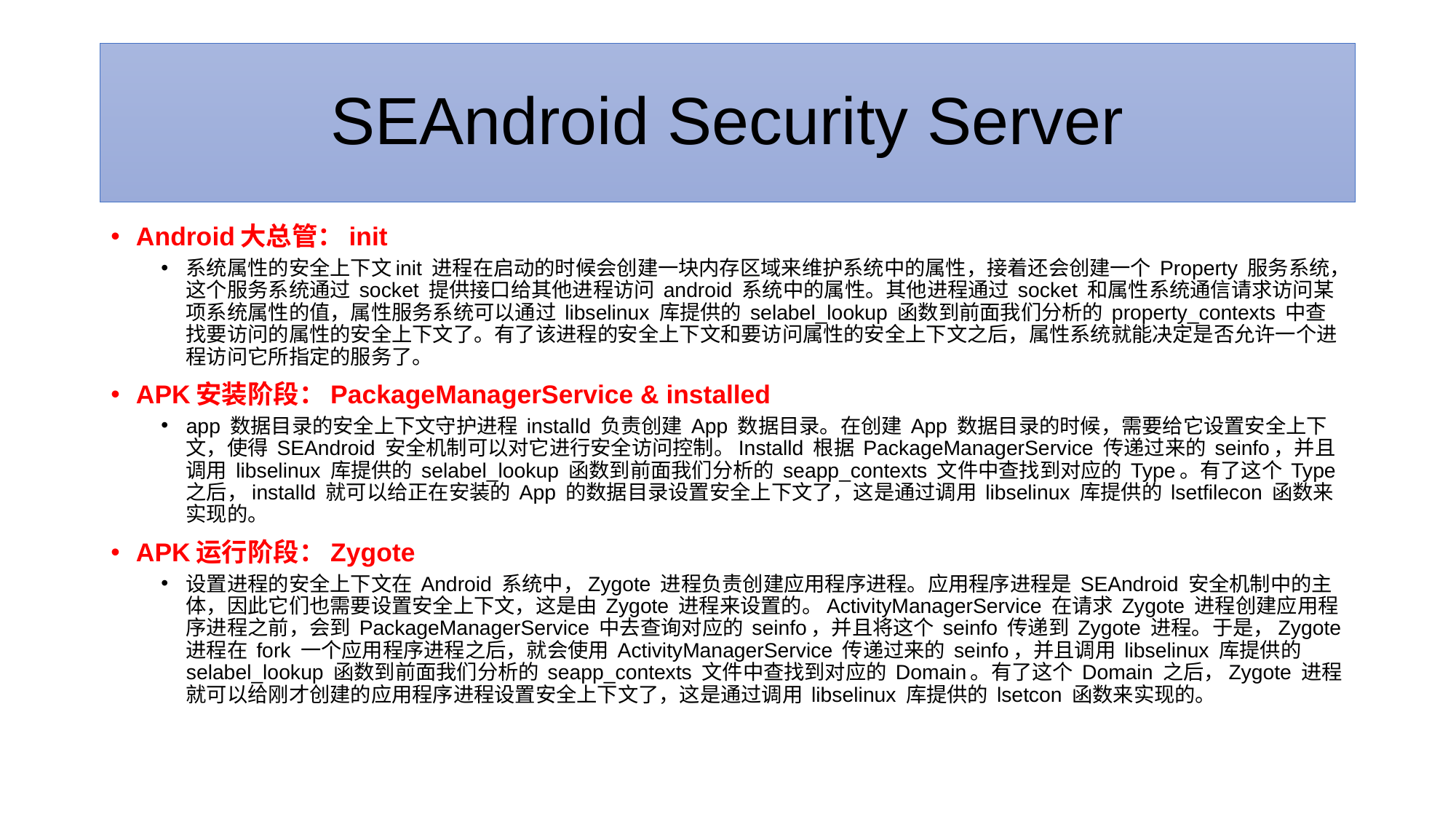

# SEAndroid Security Server
Android大总管：init
系统属性的安全上下文init 进程在启动的时候会创建一块内存区域来维护系统中的属性，接着还会创建一个 Property 服务系统，这个服务系统通过 socket 提供接口给其他进程访问 android 系统中的属性。其他进程通过 socket 和属性系统通信请求访问某项系统属性的值，属性服务系统可以通过 libselinux 库提供的 selabel_lookup 函数到前面我们分析的 property_contexts 中查找要访问的属性的安全上下文了。有了该进程的安全上下文和要访问属性的安全上下文之后，属性系统就能决定是否允许一个进程访问它所指定的服务了。
APK安装阶段：PackageManagerService & installed
app 数据目录的安全上下文守护进程 installd 负责创建 App 数据目录。在创建 App 数据目录的时候，需要给它设置安全上下文，使得 SEAndroid 安全机制可以对它进行安全访问控制。Installd 根据 PackageManagerService 传递过来的 seinfo，并且调用 libselinux 库提供的 selabel_lookup 函数到前面我们分析的 seapp_contexts 文件中查找到对应的 Type。有了这个 Type 之后，installd 就可以给正在安装的 App 的数据目录设置安全上下文了，这是通过调用 libselinux 库提供的 lsetfilecon 函数来实现的。
APK运行阶段：Zygote
设置进程的安全上下文在 Android 系统中，Zygote 进程负责创建应用程序进程。应用程序进程是 SEAndroid 安全机制中的主体，因此它们也需要设置安全上下文，这是由 Zygote 进程来设置的。ActivityManagerService 在请求 Zygote 进程创建应用程序进程之前，会到 PackageManagerService 中去查询对应的 seinfo，并且将这个 seinfo 传递到 Zygote 进程。于是，Zygote 进程在 fork 一个应用程序进程之后，就会使用 ActivityManagerService 传递过来的 seinfo，并且调用 libselinux 库提供的 selabel_lookup 函数到前面我们分析的 seapp_contexts 文件中查找到对应的 Domain。有了这个 Domain 之后，Zygote 进程就可以给刚才创建的应用程序进程设置安全上下文了，这是通过调用 libselinux 库提供的 lsetcon 函数来实现的。